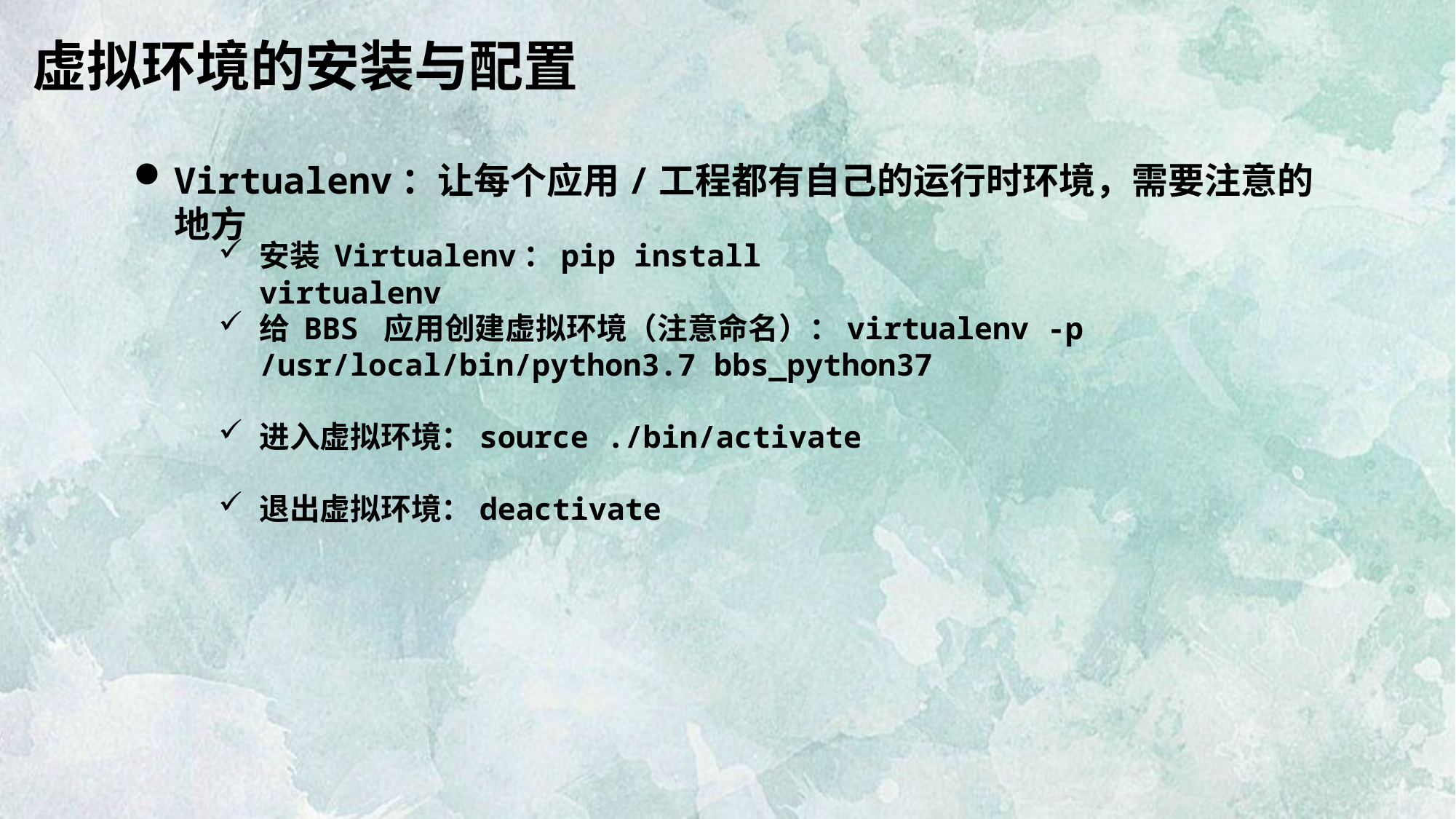

虚拟环境的安装与配置
Virtualenv：让每个应用/工程都有自己的运行时环境，需要注意的地方
安装 Virtualenv：pip install virtualenv
给 BBS 应用创建虚拟环境（注意命名）：virtualenv -p /usr/local/bin/python3.7 bbs_python37
进入虚拟环境：source ./bin/activate
退出虚拟环境：deactivate